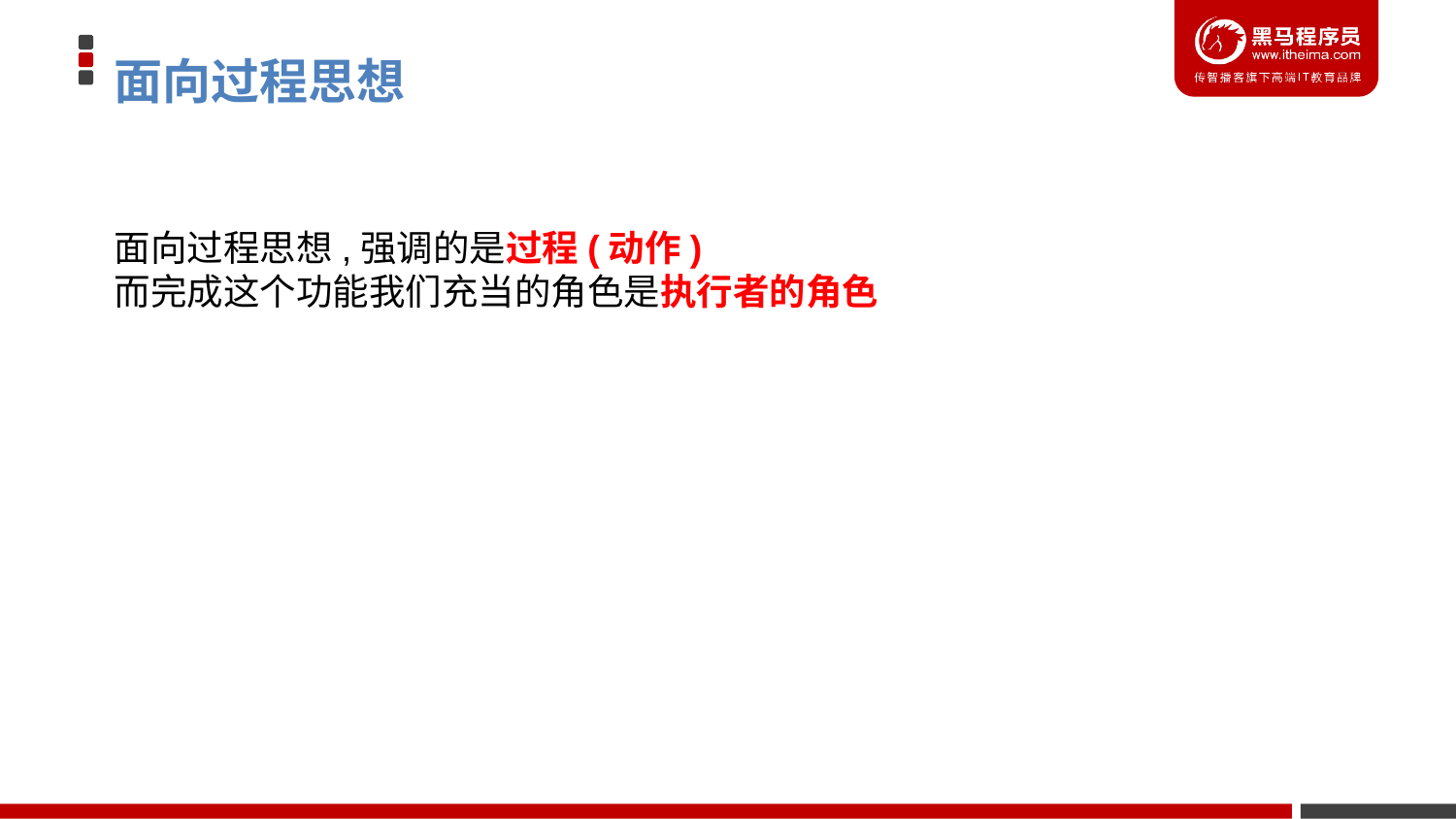

# 面向过程思想
面向过程思想,强调的是过程(动作)
而完成这个功能我们充当的角色是执行者的角色